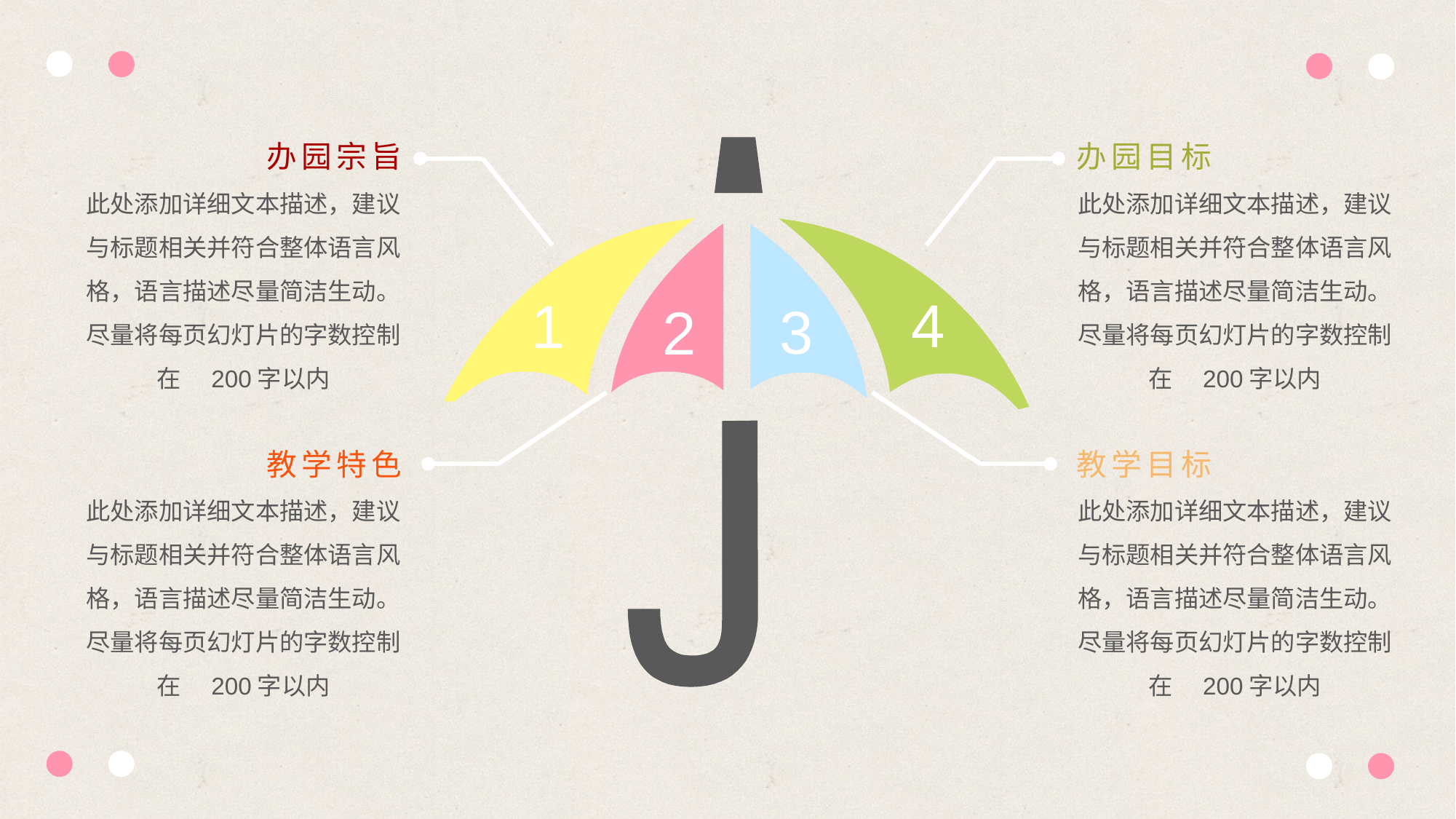

办园宗旨
此处添加详细文本描述，建议与标题相关并符合整体语言风格，语言描述尽量简洁生动。尽量将每页幻灯片的字数控制在  200字以内
办园目标
此处添加详细文本描述，建议与标题相关并符合整体语言风格，语言描述尽量简洁生动。尽量将每页幻灯片的字数控制在  200字以内

4
1
3
2

教学特色
此处添加详细文本描述，建议与标题相关并符合整体语言风格，语言描述尽量简洁生动。尽量将每页幻灯片的字数控制在  200字以内
教学目标
此处添加详细文本描述，建议与标题相关并符合整体语言风格，语言描述尽量简洁生动。尽量将每页幻灯片的字数控制在  200字以内